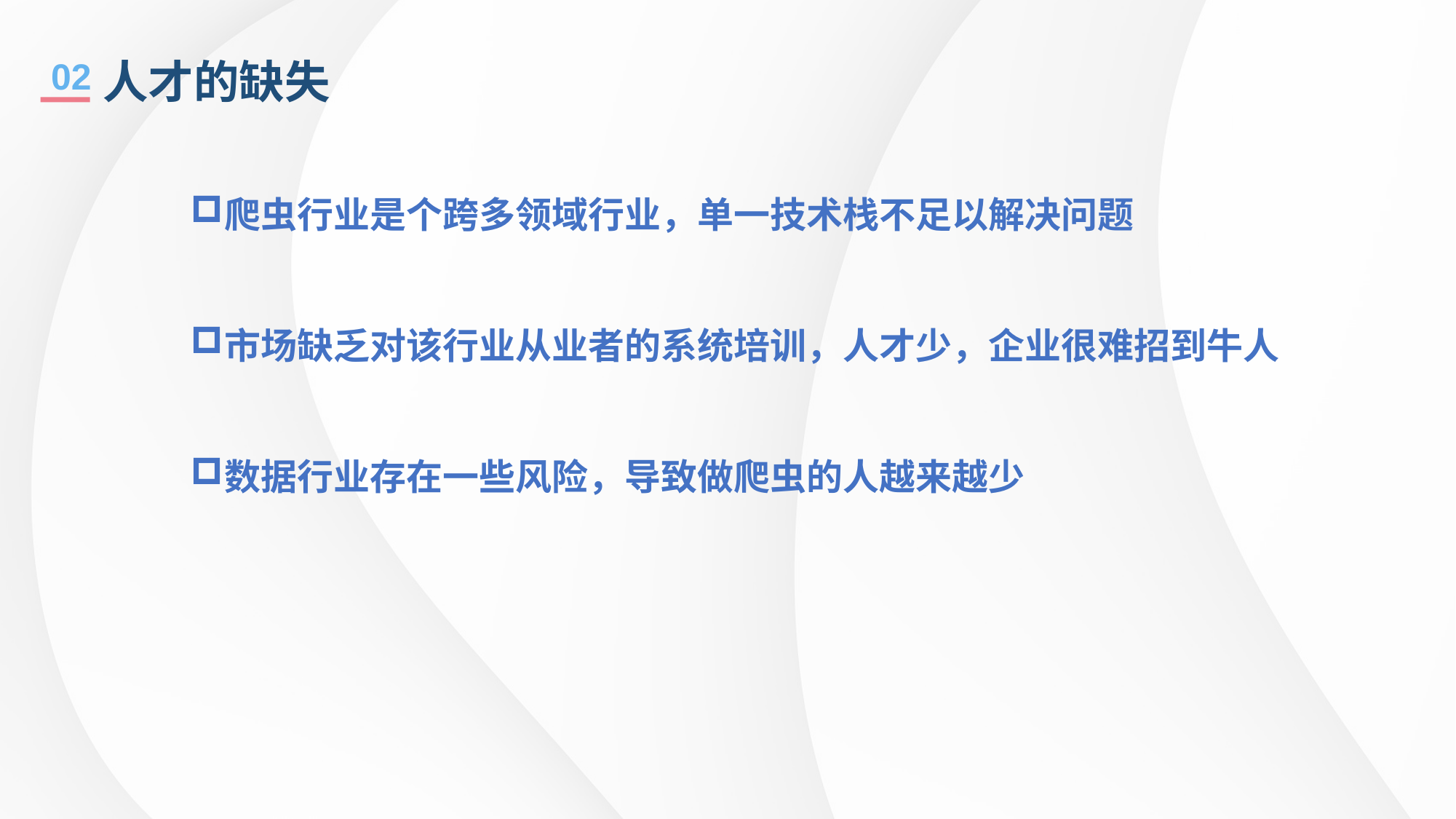

02

人才的缺失
爬虫行业是个跨多领域行业，单一技术栈不足以解决问题

市场缺乏对该行业从业者的系统培训，人才少，企业很难招到牛人

数据行业存在一些风险，导致做爬虫的人越来越少